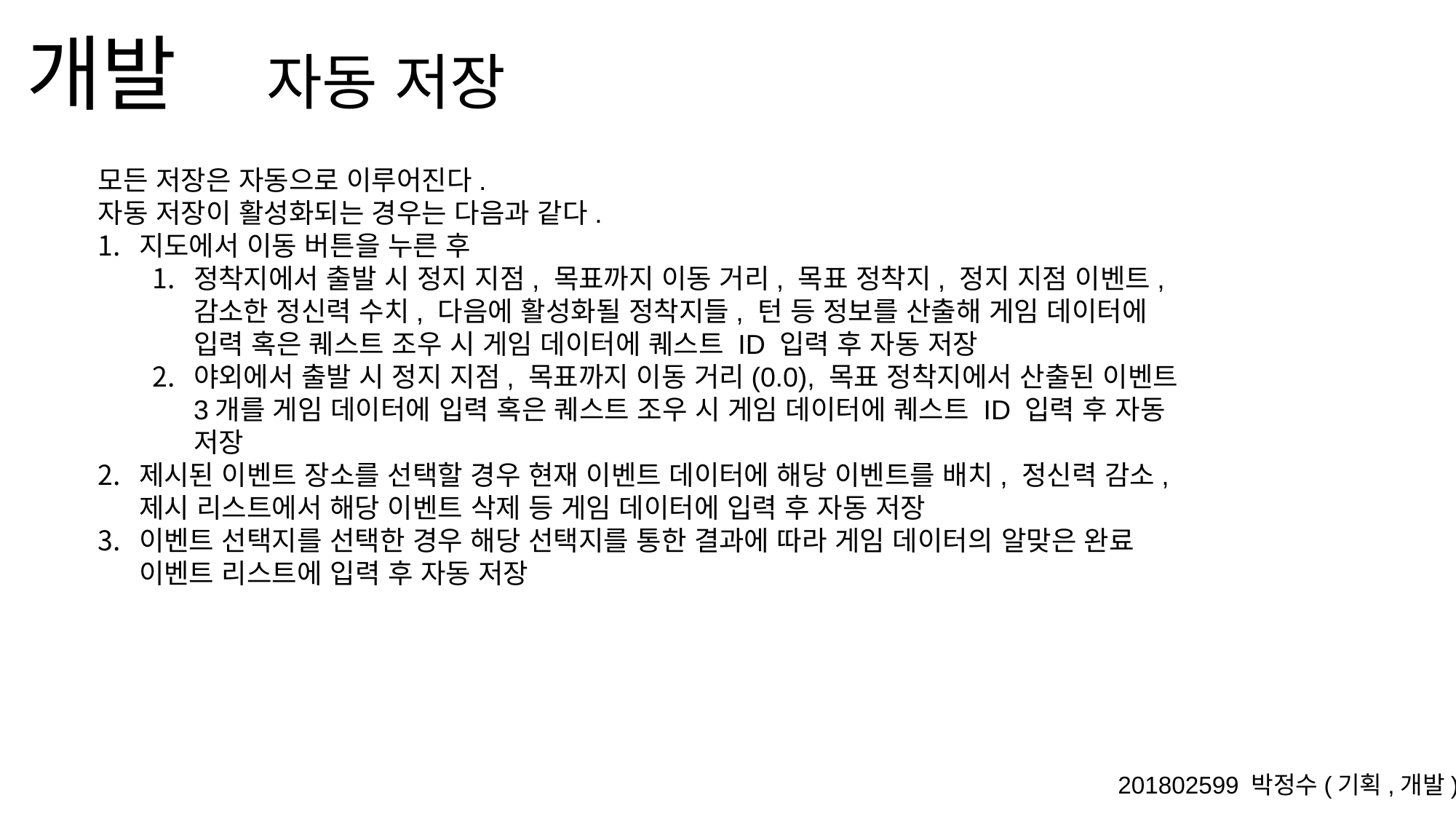

자동 저장
모든 저장은 자동으로 이루어진다.
자동 저장이 활성화되는 경우는 다음과 같다.
지도에서 이동 버튼을 누른 후
정착지에서 출발 시 정지 지점, 목표까지 이동 거리, 목표 정착지, 정지 지점 이벤트, 감소한 정신력 수치, 다음에 활성화될 정착지들, 턴 등 정보를 산출해 게임 데이터에 입력 혹은 퀘스트 조우 시 게임 데이터에 퀘스트 ID 입력 후 자동 저장
야외에서 출발 시 정지 지점, 목표까지 이동 거리(0.0), 목표 정착지에서 산출된 이벤트 3개를 게임 데이터에 입력 혹은 퀘스트 조우 시 게임 데이터에 퀘스트 ID 입력 후 자동 저장
제시된 이벤트 장소를 선택할 경우 현재 이벤트 데이터에 해당 이벤트를 배치, 정신력 감소, 제시 리스트에서 해당 이벤트 삭제 등 게임 데이터에 입력 후 자동 저장
이벤트 선택지를 선택한 경우 해당 선택지를 통한 결과에 따라 게임 데이터의 알맞은 완료 이벤트 리스트에 입력 후 자동 저장